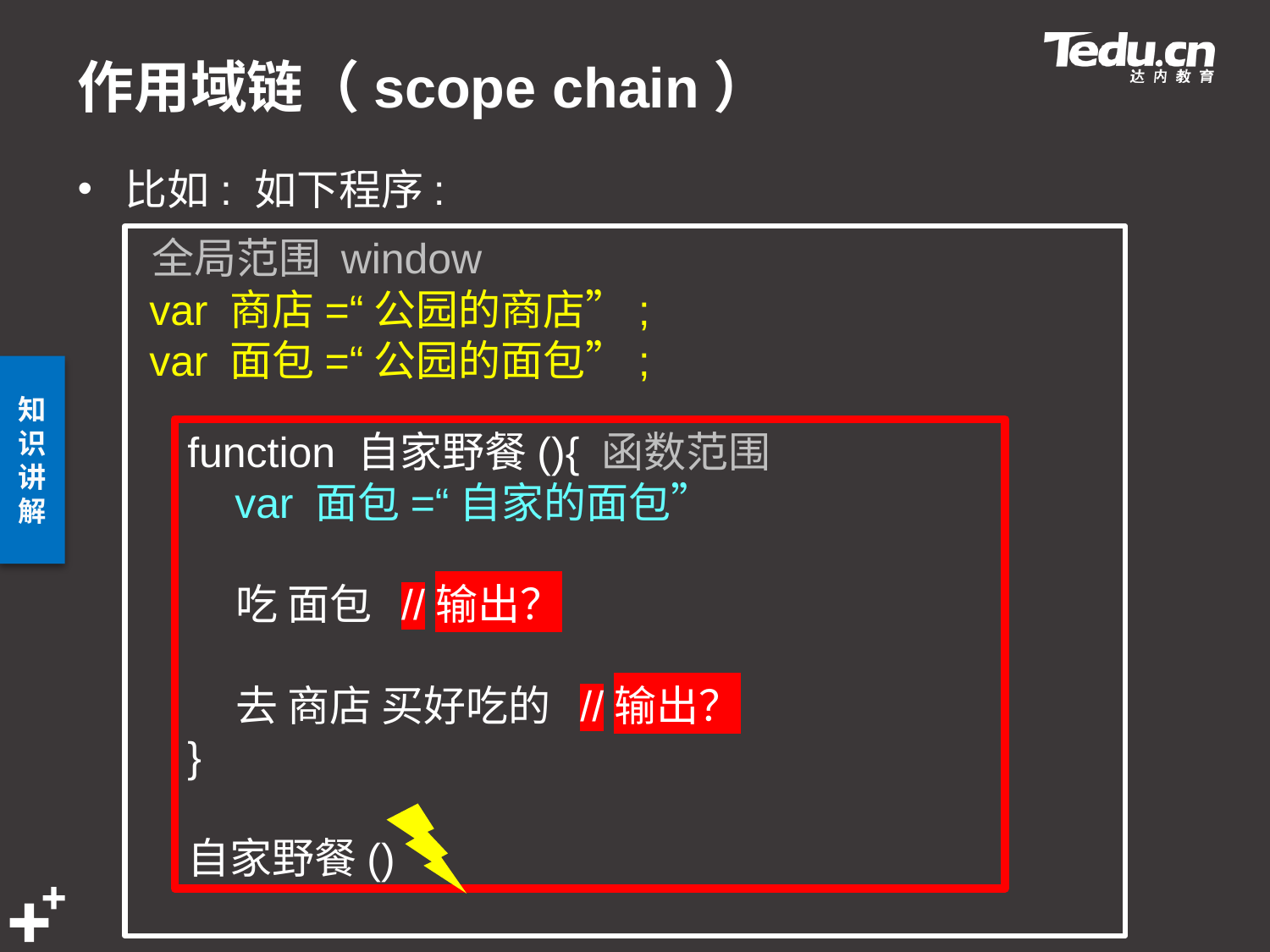

# 作用域链（scope chain）
比如: 如下程序:
全局范围 window

 var 商店=“公园的商店”;
 var 面包=“公园的面包”;

function 自家野餐(){ 函数范围
    var 面包=“自家的面包”

    吃 面包  //输出？

    去 商店 买好吃的  //输出？
}

自家野餐()